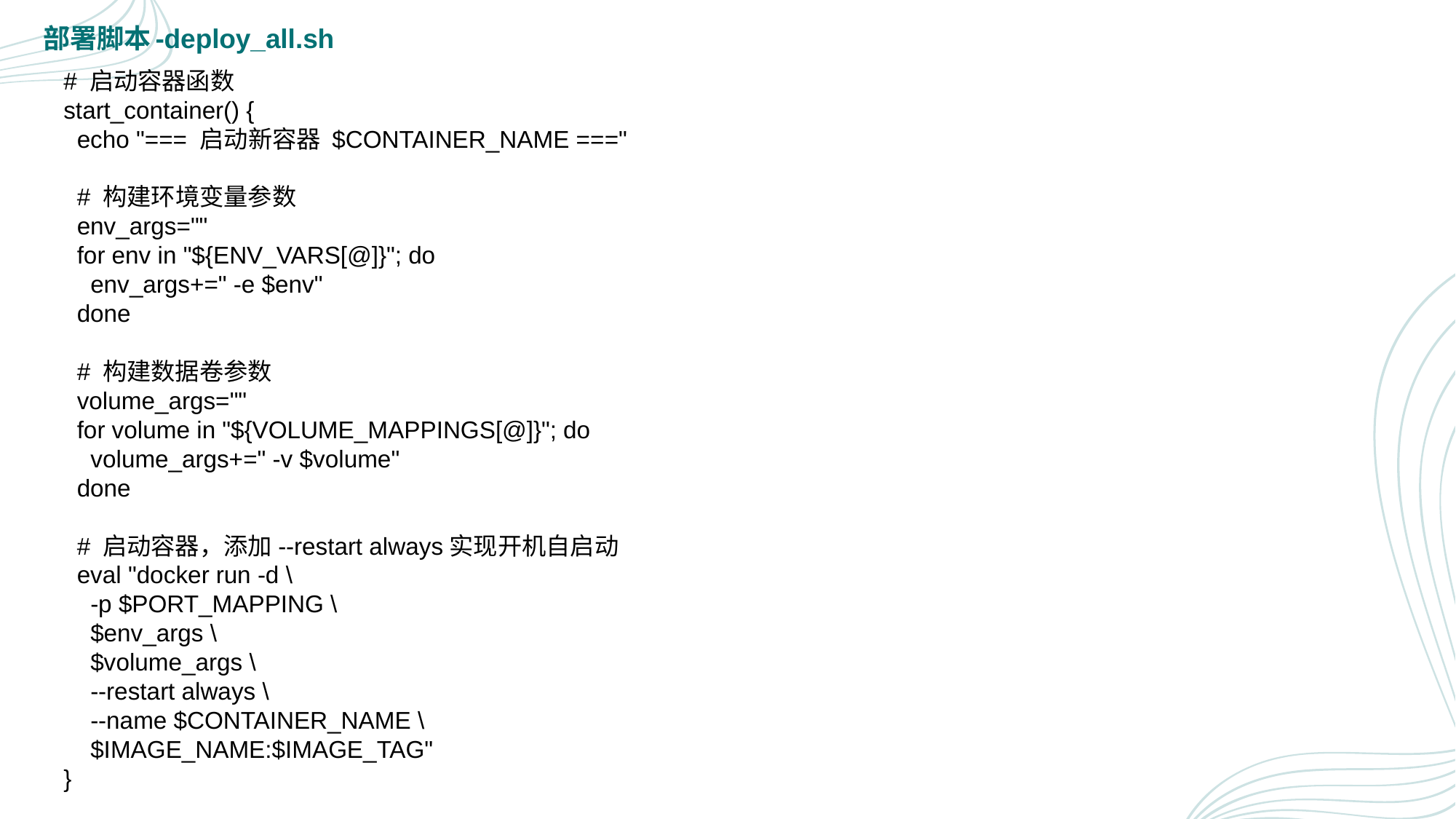

部署脚本-deploy_all.sh
# 启动容器函数
start_container() {
  echo "=== 启动新容器 $CONTAINER_NAME ==="

  # 构建环境变量参数
  env_args=""
  for env in "${ENV_VARS[@]}"; do
    env_args+=" -e $env"
  done

  # 构建数据卷参数
  volume_args=""
  for volume in "${VOLUME_MAPPINGS[@]}"; do
    volume_args+=" -v $volume"
  done

  # 启动容器，添加--restart always实现开机自启动
  eval "docker run -d \
    -p $PORT_MAPPING \
    $env_args \
    $volume_args \
    --restart always \
    --name $CONTAINER_NAME \
    $IMAGE_NAME:$IMAGE_TAG"
}